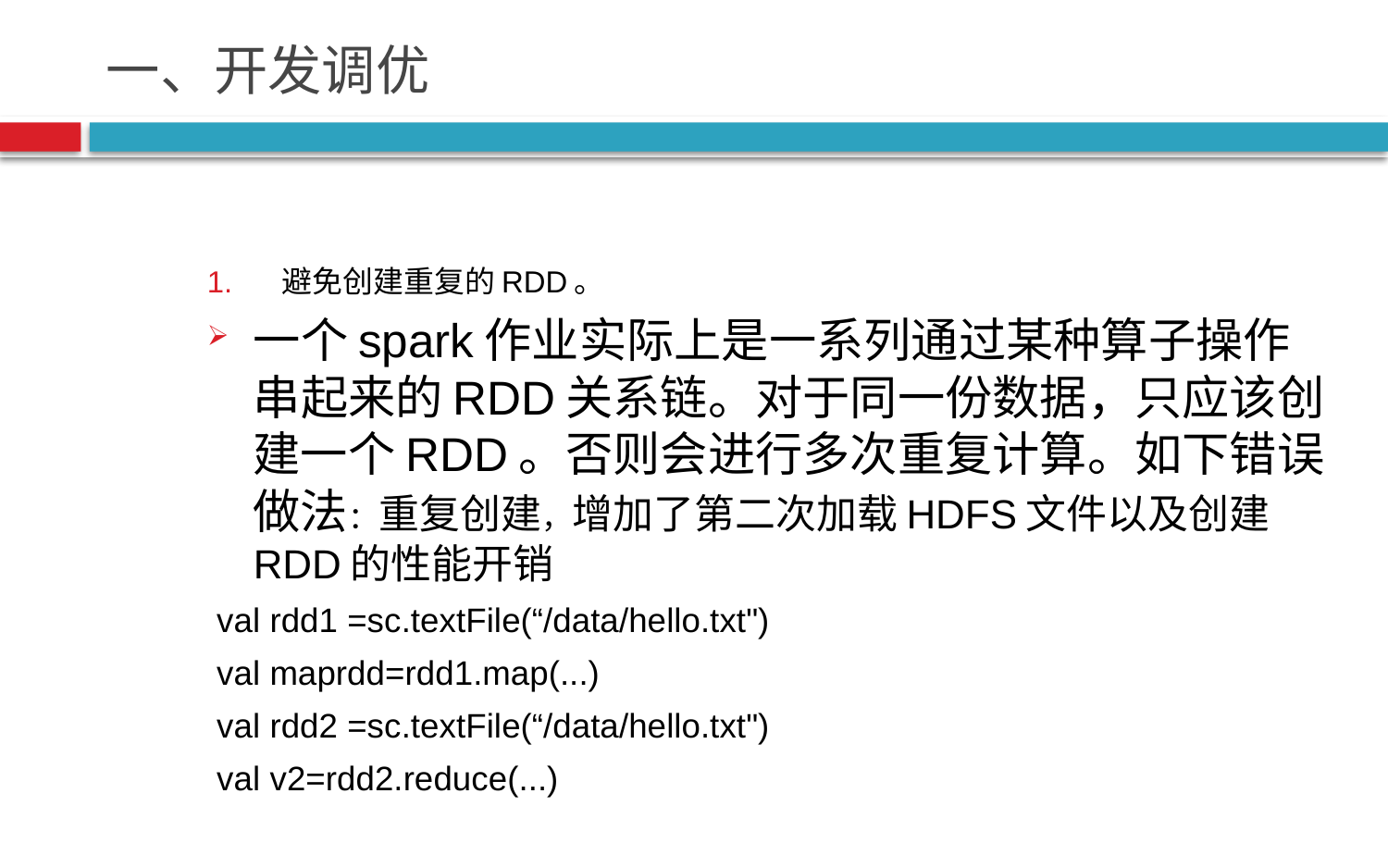

# 一、开发调优
避免创建重复的RDD。
一个spark作业实际上是一系列通过某种算子操作串起来的RDD关系链。对于同一份数据，只应该创建一个RDD。否则会进行多次重复计算。如下错误做法：重复创建，增加了第二次加载HDFS文件以及创建RDD的性能开销
 val rdd1 =sc.textFile(“/data/hello.txt")
 val maprdd=rdd1.map(...)
 val rdd2 =sc.textFile(“/data/hello.txt")
 val v2=rdd2.reduce(...)